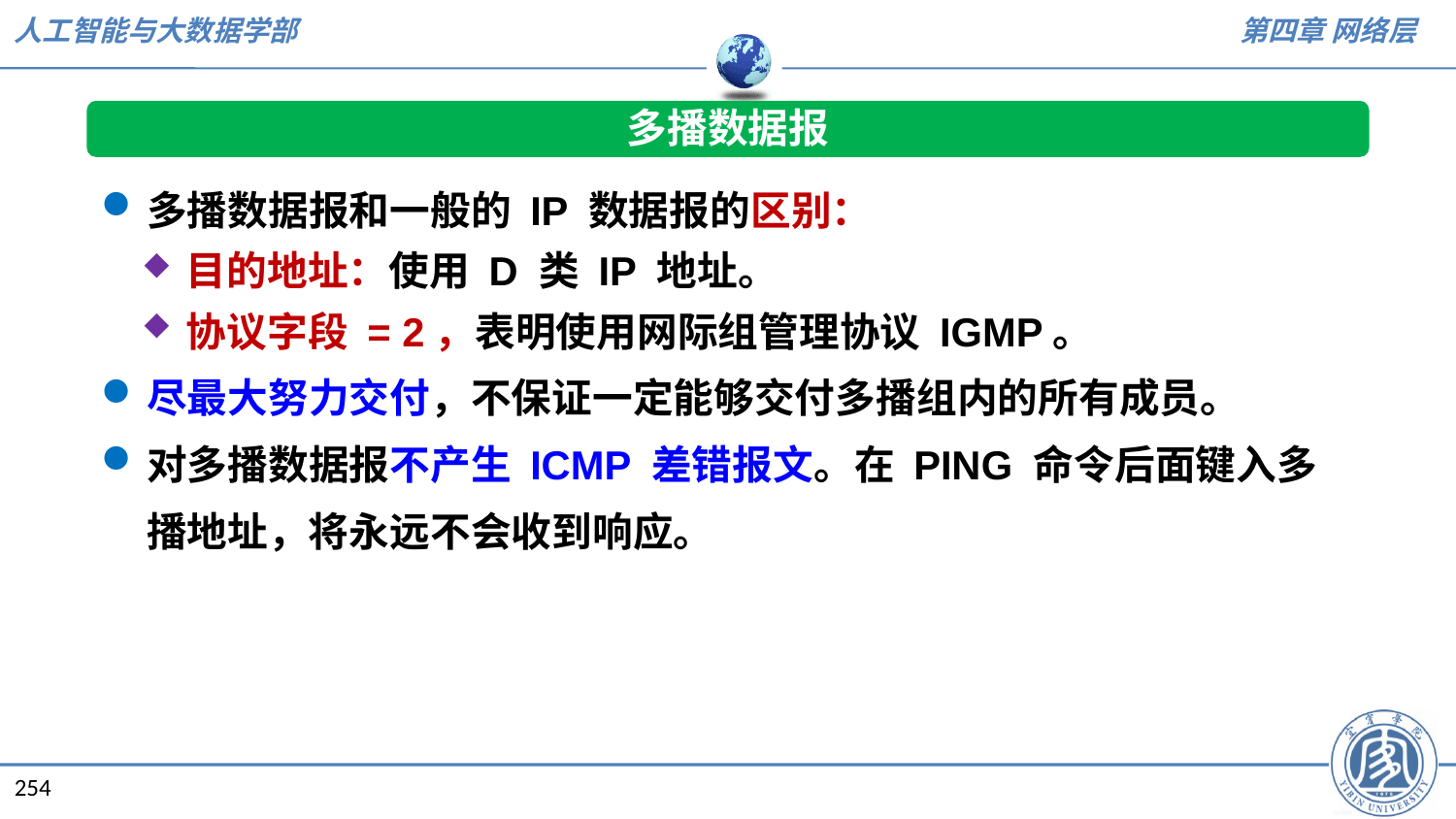

多播数据报

多播数据报和一般的 IP 数据报的区别：
目的地址：使用 D 类 IP 地址。
协议字段 = 2，表明使用网际组管理协议 IGMP。
尽最大努力交付，不保证一定能够交付多播组内的所有成员。
对多播数据报不产生 ICMP 差错报文。在 PING 命令后面键入多播地址，将永远不会收到响应。
254